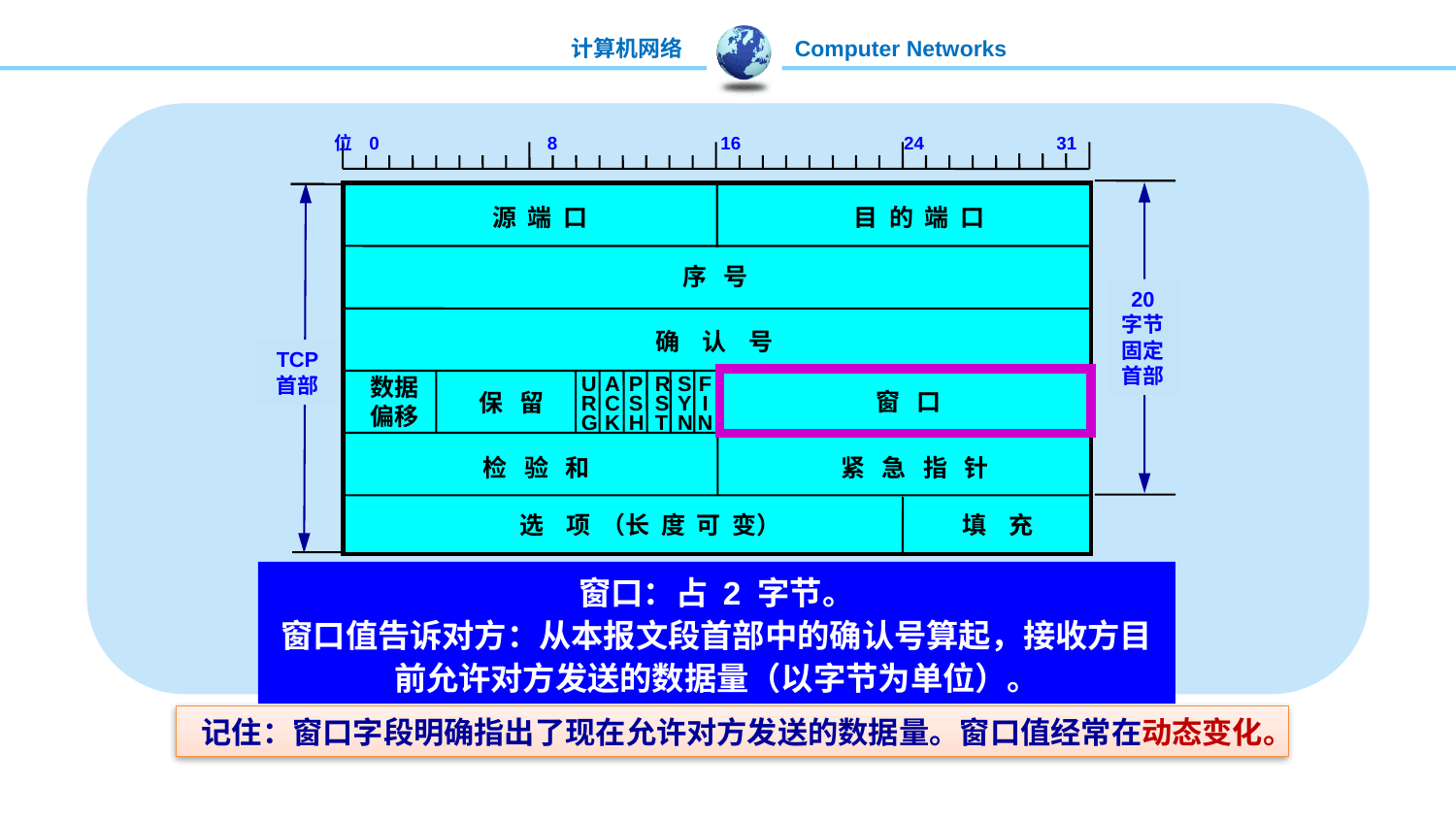

位   0                                 8                                16                                24                          31

源  端  口
目  的  端  口

序   号
20
字节
固定
首部

确    认    号
TCP 首部
数据
偏移

U
R
G
A
C
K
P
S
H
R
S
T
S
Y
N
F
I
N

窗   口
保   留

检   验   和
紧   急   指   针

选    项  （长  度  可  变）
填    充

窗口：占 2 字节。
窗口值告诉对方：从本报文段首部中的确认号算起，接收方目前允许对方发送的数据量（以字节为单位）。
记住：窗口字段明确指出了现在允许对方发送的数据量。窗口值经常在动态变化。